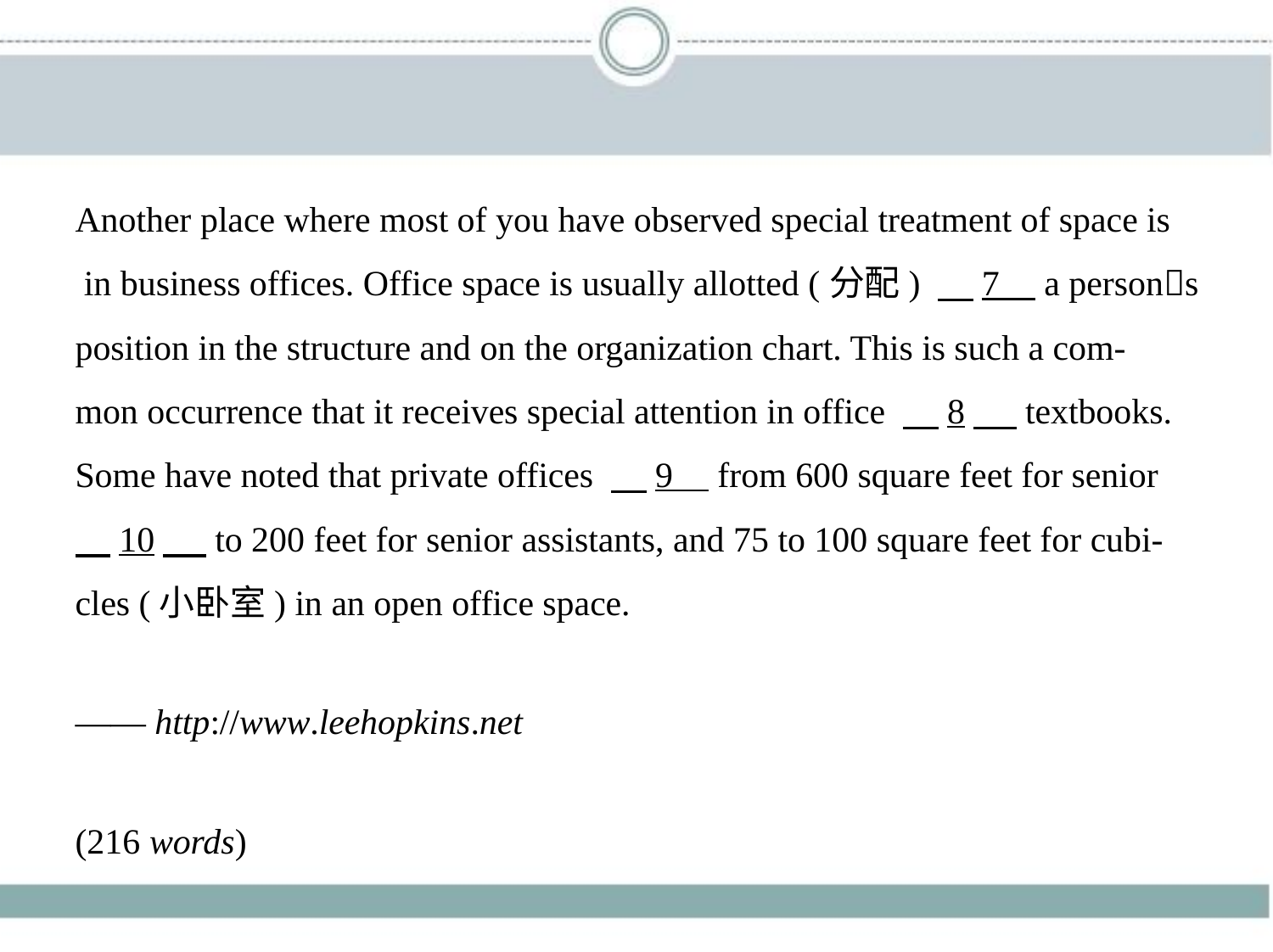

Another place where most of you have observed special treatment of space is
 in business offices. Office space is usually allotted (分配) 　7     a person􀆳s
position in the structure and on the organization chart. This is such a com-
mon occurrence that it receives special attention in office 　8　 textbooks.
Some have noted that private offices 　9     from 600 square feet for senior
　10　 to 200 feet for senior assistants, and 75 to 100 square feet for cubi-
cles (小卧室) in an open office space.
—— http://www.leehopkins.net
(216 words)